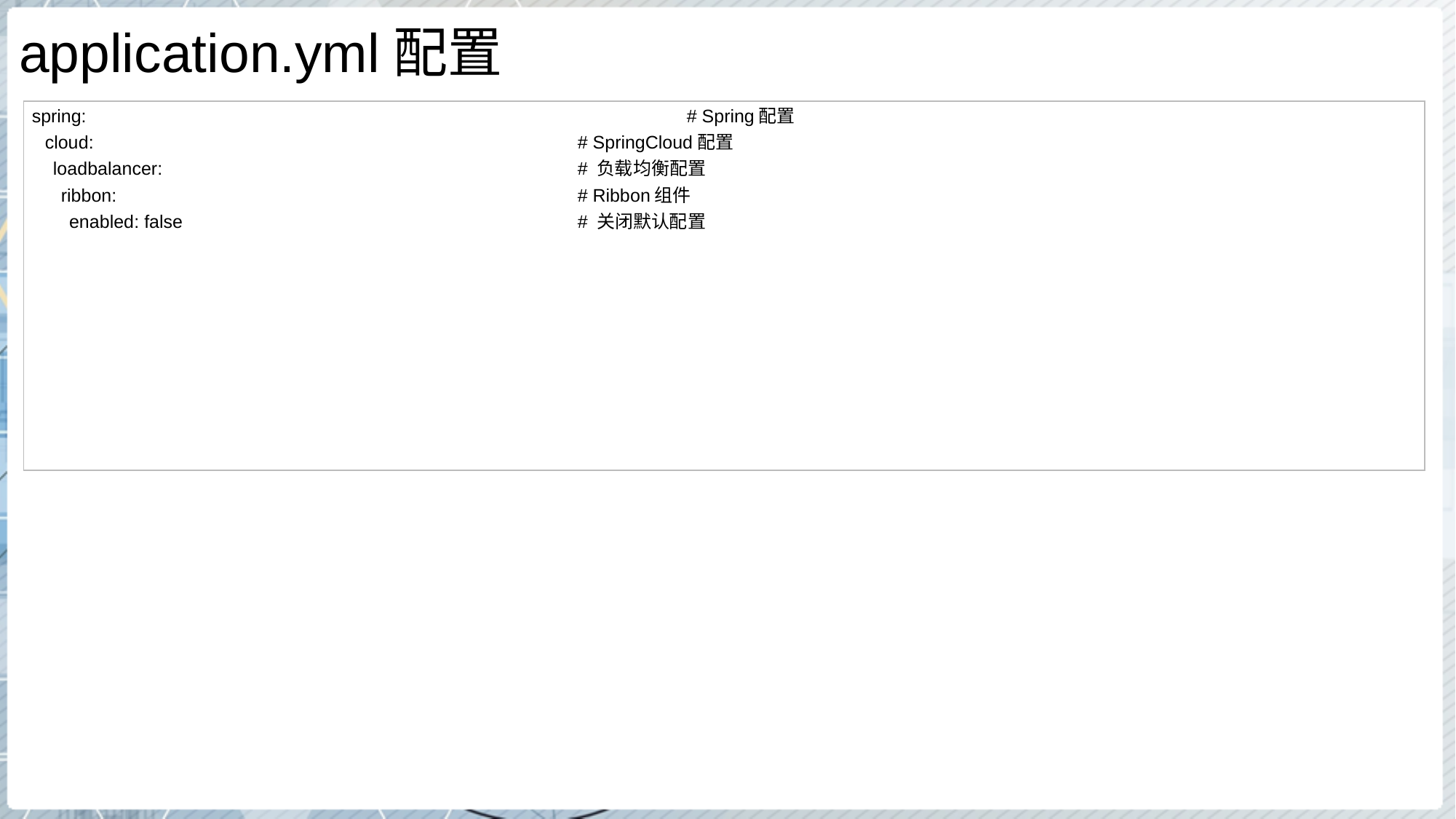

# application.yml配置
| spring: # Spring配置 cloud: # SpringCloud配置 loadbalancer: # 负载均衡配置 ribbon: # Ribbon组件 enabled: false # 关闭默认配置 |
| --- |